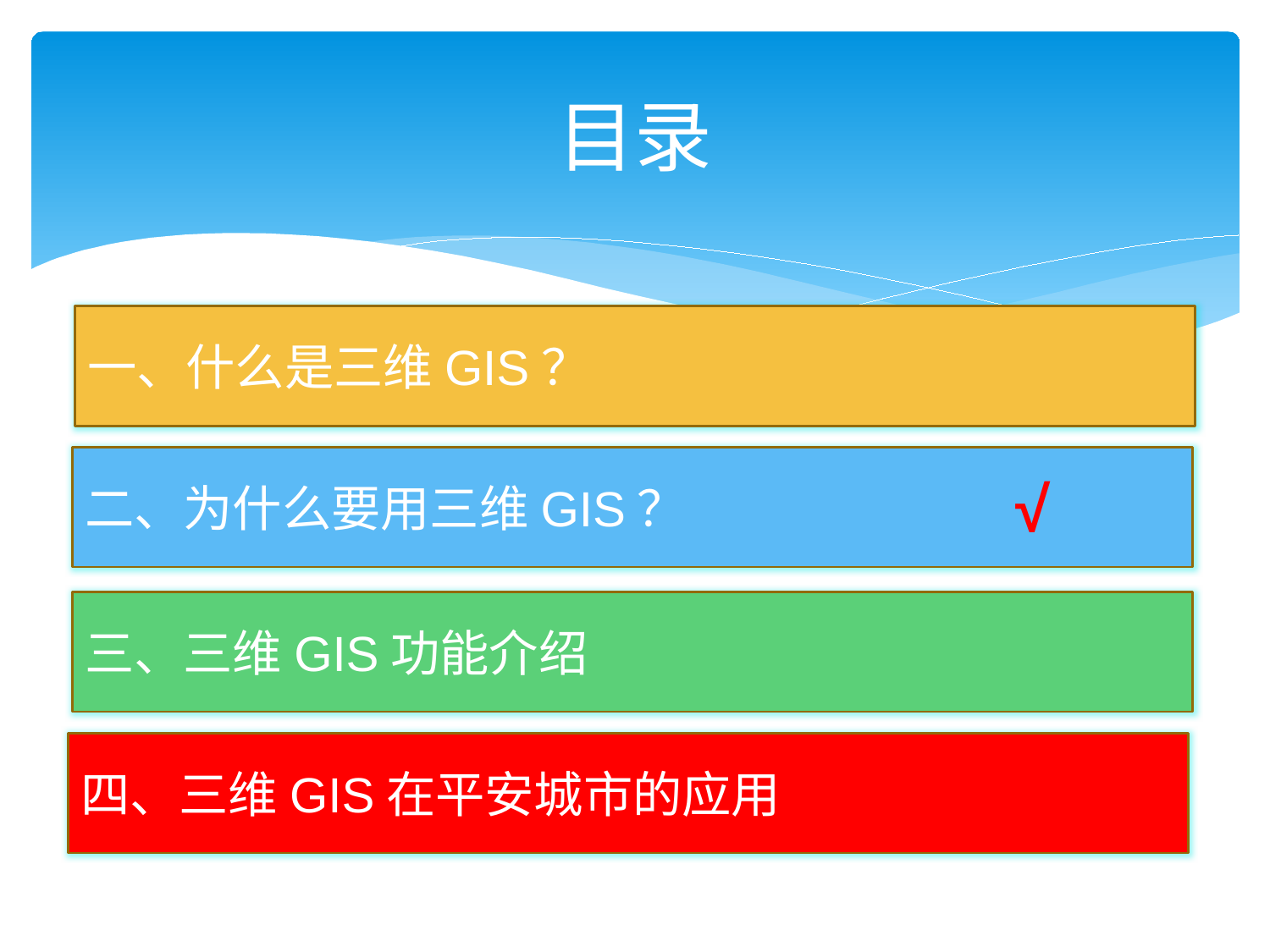

# 目录
一、什么是三维GIS？
二、为什么要用三维GIS？
√
三、三维GIS功能介绍
四、三维GIS在平安城市的应用